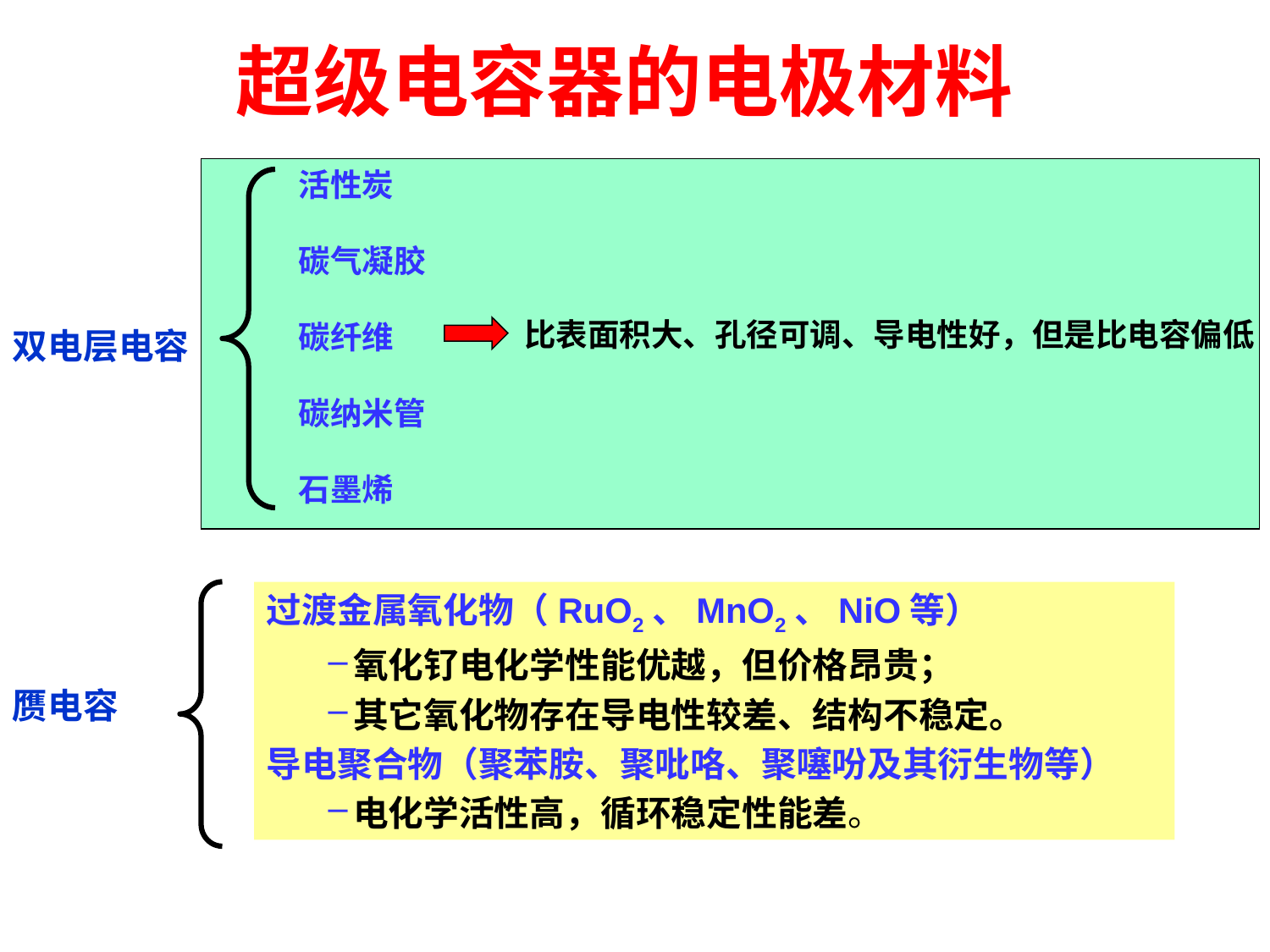

# 超级电容器的电极材料

活性炭

碳气凝胶

碳纤维

碳纳米管

石墨烯

比表面积大、孔径可调、导电性好，但是比电容偏低
双电层电容

过渡金属氧化物（RuO2、MnO2、NiO等）
氧化钌电化学性能优越，但价格昂贵；
其它氧化物存在导电性较差、结构不稳定。
导电聚合物（聚苯胺、聚吡咯、聚噻吩及其衍生物等）
电化学活性高，循环稳定性能差。
赝电容